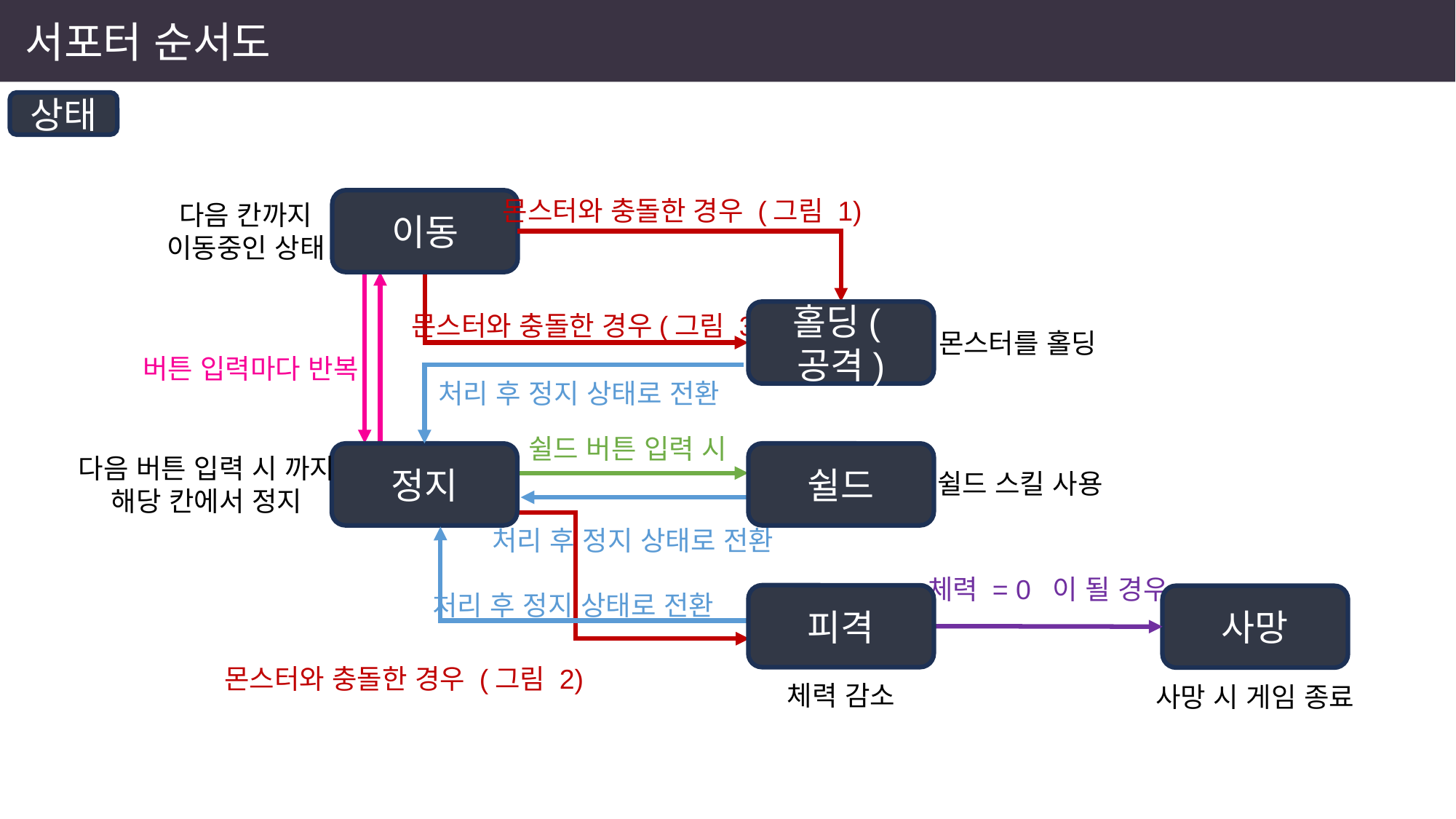

서포터 순서도
상태
몬스터와 충돌한 경우 (그림 1)
이동
다음 칸까지
이동중인 상태
몬스터와 충돌한 경우(그림 3)
홀딩(공격)
몬스터를 홀딩
버튼 입력마다 반복
처리 후 정지 상태로 전환
쉴드 버튼 입력 시
정지
쉴드
다음 버튼 입력 시 까지
해당 칸에서 정지
쉴드 스킬 사용
처리 후 정지 상태로 전환
처리 후 정지 상태로 전환
체력 = 0  이 될 경우
피격
사망
몬스터와 충돌한 경우 (그림 2)
체력 감소
사망 시 게임 종료